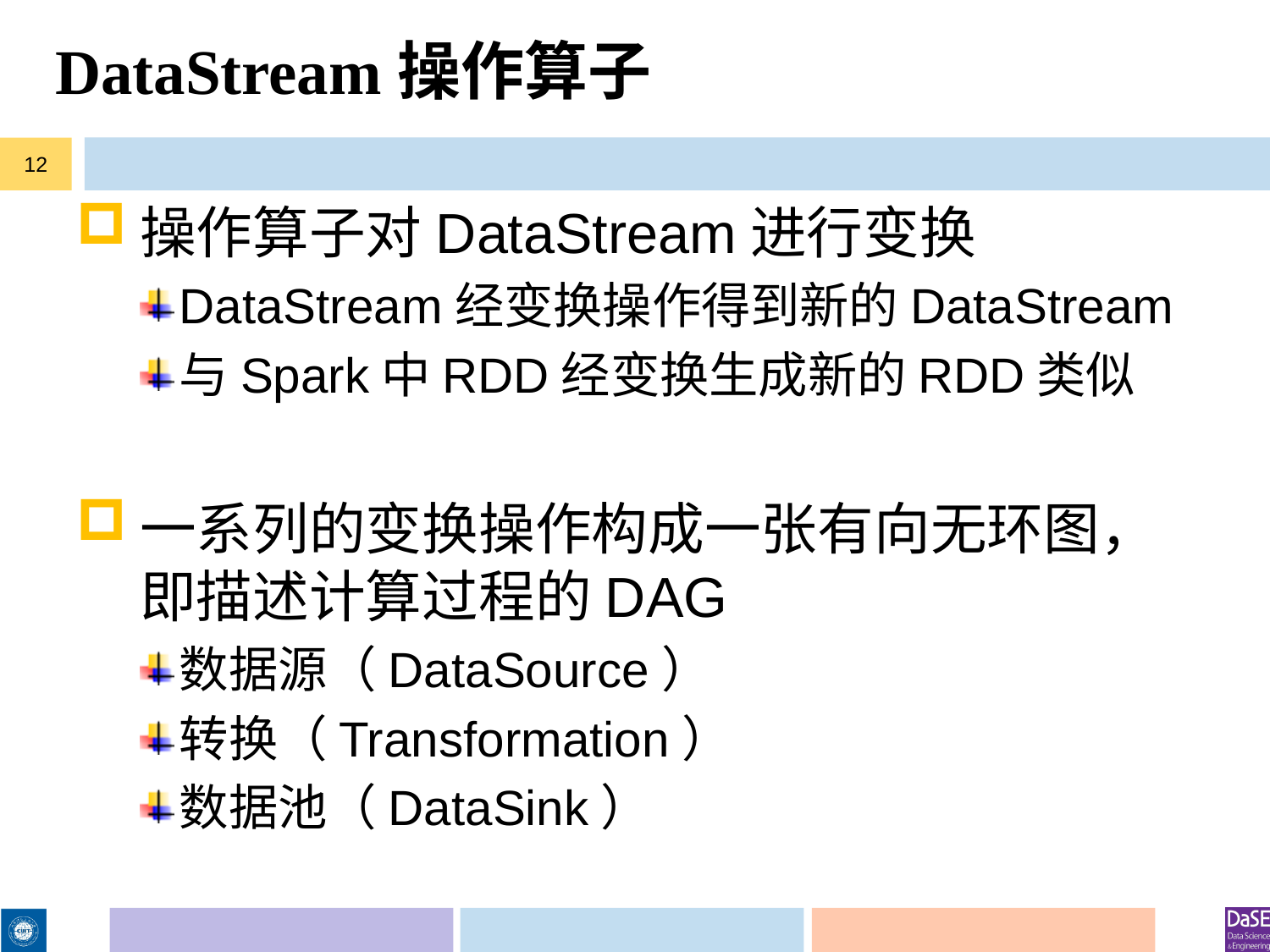

# DataStream操作算子
12
操作算子对DataStream进行变换
DataStream经变换操作得到新的DataStream
与Spark中RDD经变换生成新的RDD类似

一系列的变换操作构成一张有向无环图，即描述计算过程的DAG
数据源（DataSource）
转换（Transformation）
数据池（DataSink）